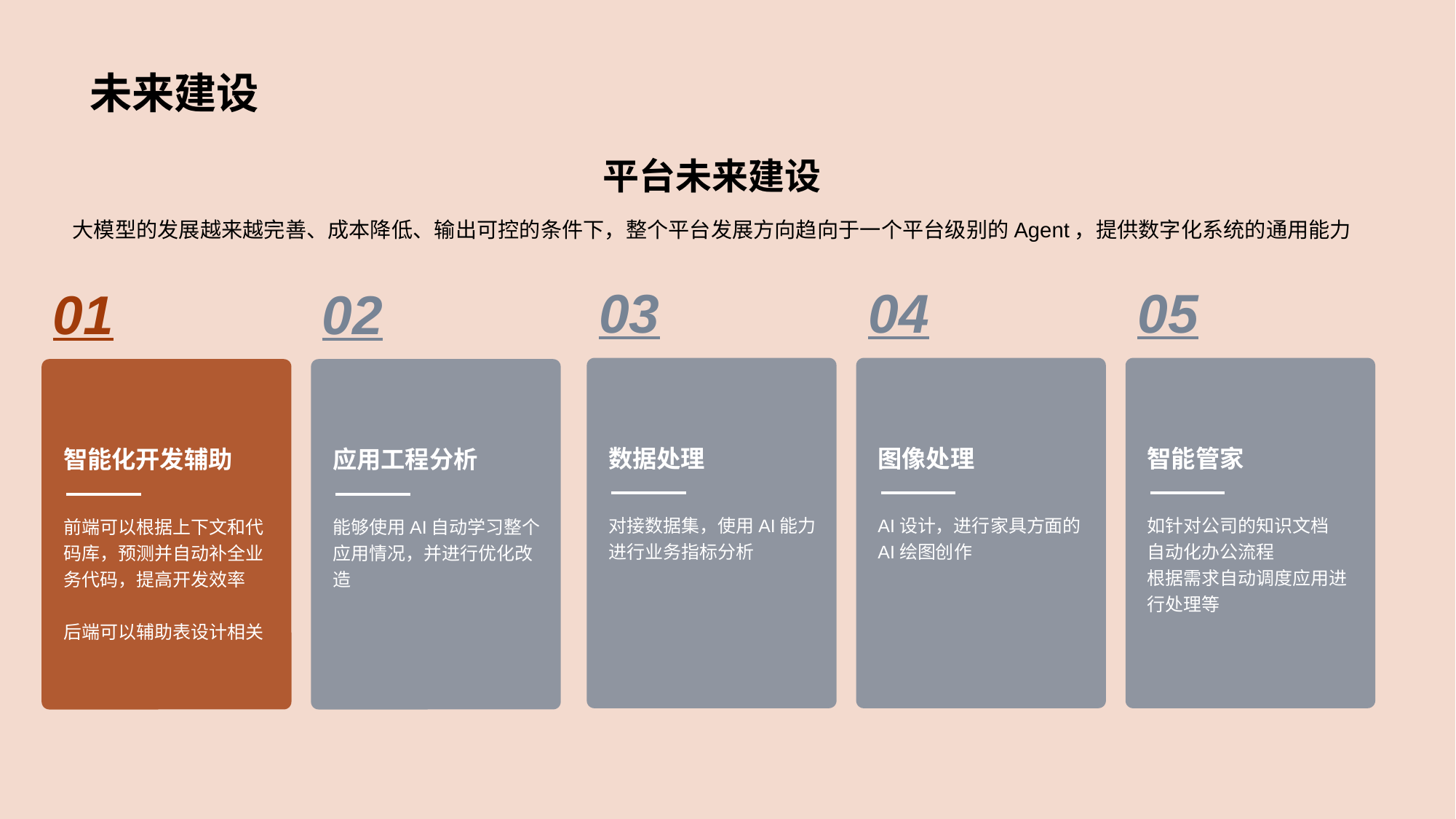

# 未来建设
平台未来建设
大模型的发展越来越完善、成本降低、输出可控的条件下，整个平台发展方向趋向于一个平台级别的Agent，提供数字化系统的通用能力
03

数据处理
对接数据集，使用AI能力进行业务指标分析
04

图像处理
AI设计，进行家具方面的AI绘图创作
05

智能管家
如针对公司的知识文档
自动化办公流程
根据需求自动调度应用进行处理等
01
02

智能化开发辅助
应用工程分析
前端可以根据上下文和代码库，预测并自动补全业务代码，提高开发效率

后端可以辅助表设计相关
能够使用AI自动学习整个应用情况，并进行优化改造